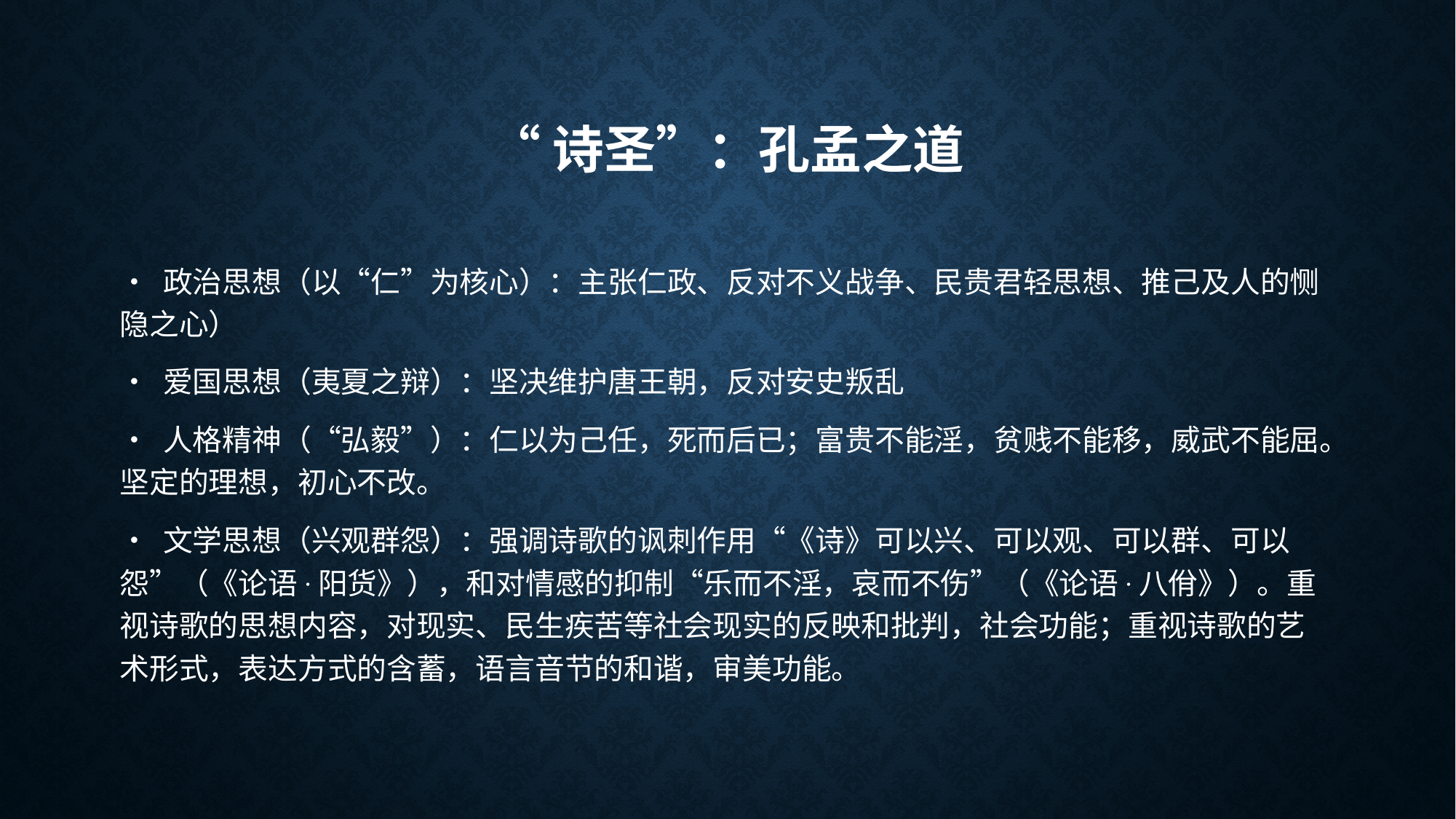

# “诗圣”：孔孟之道
• 政治思想（以“仁”为核心）：主张仁政、反对不义战争、民贵君轻思想、推己及人的恻隐之心）
• 爱国思想（夷夏之辩）：坚决维护唐王朝，反对安史叛乱
• 人格精神（“弘毅”）：仁以为己任，死而后已；富贵不能淫，贫贱不能移，威武不能屈。坚定的理想，初心不改。
• 文学思想（兴观群怨）：强调诗歌的讽刺作用“《诗》可以兴、可以观、可以群、可以怨”（《论语·阳货》），和对情感的抑制“乐而不淫，哀而不伤”（《论语·八佾》）。重视诗歌的思想内容，对现实、民生疾苦等社会现实的反映和批判，社会功能；重视诗歌的艺术形式，表达方式的含蓄，语言音节的和谐，审美功能。